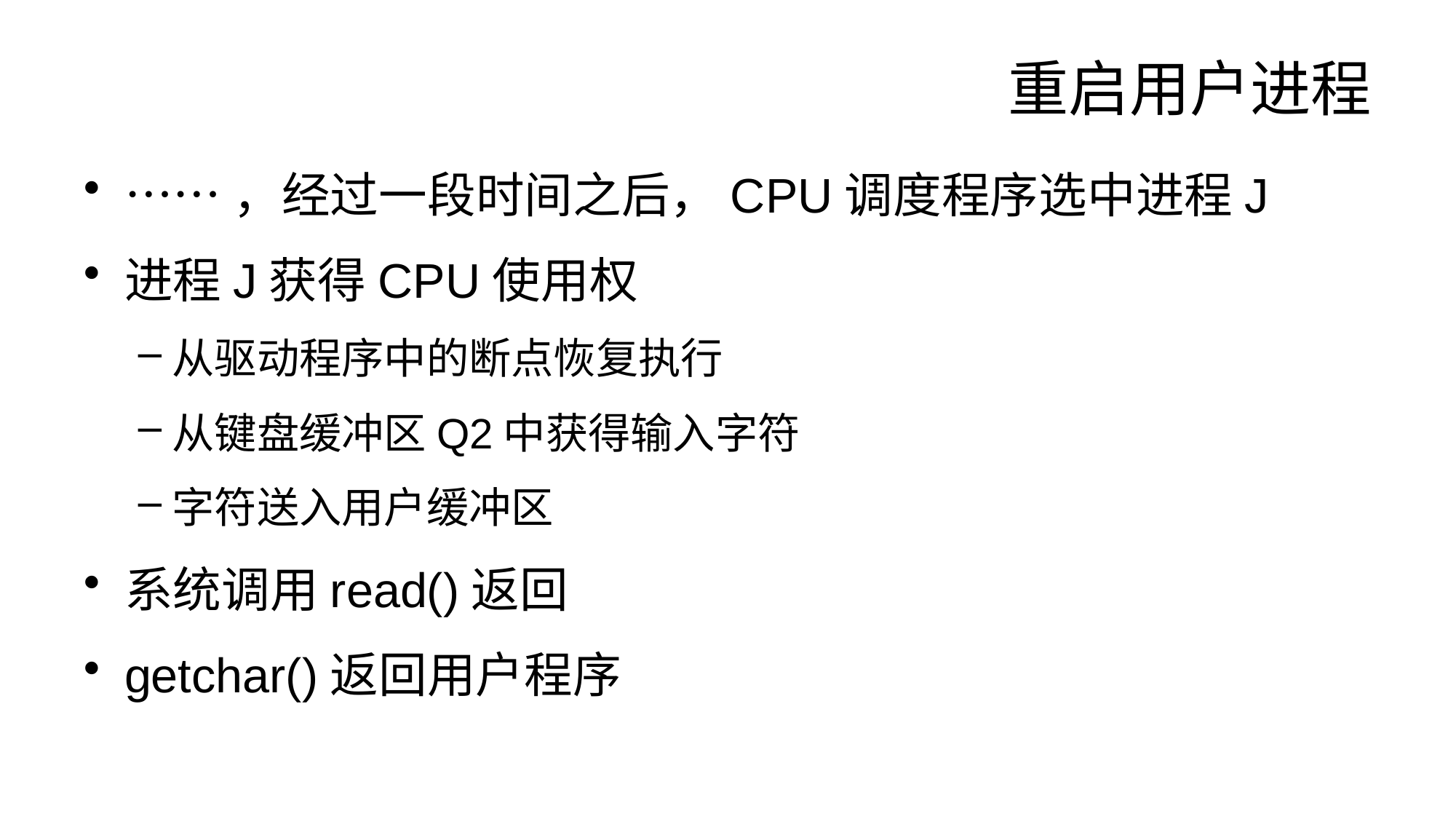

# 重启用户进程
……，经过一段时间之后，CPU调度程序选中进程J
进程J获得CPU使用权
从驱动程序中的断点恢复执行
从键盘缓冲区Q2中获得输入字符
字符送入用户缓冲区
系统调用read()返回
getchar()返回用户程序